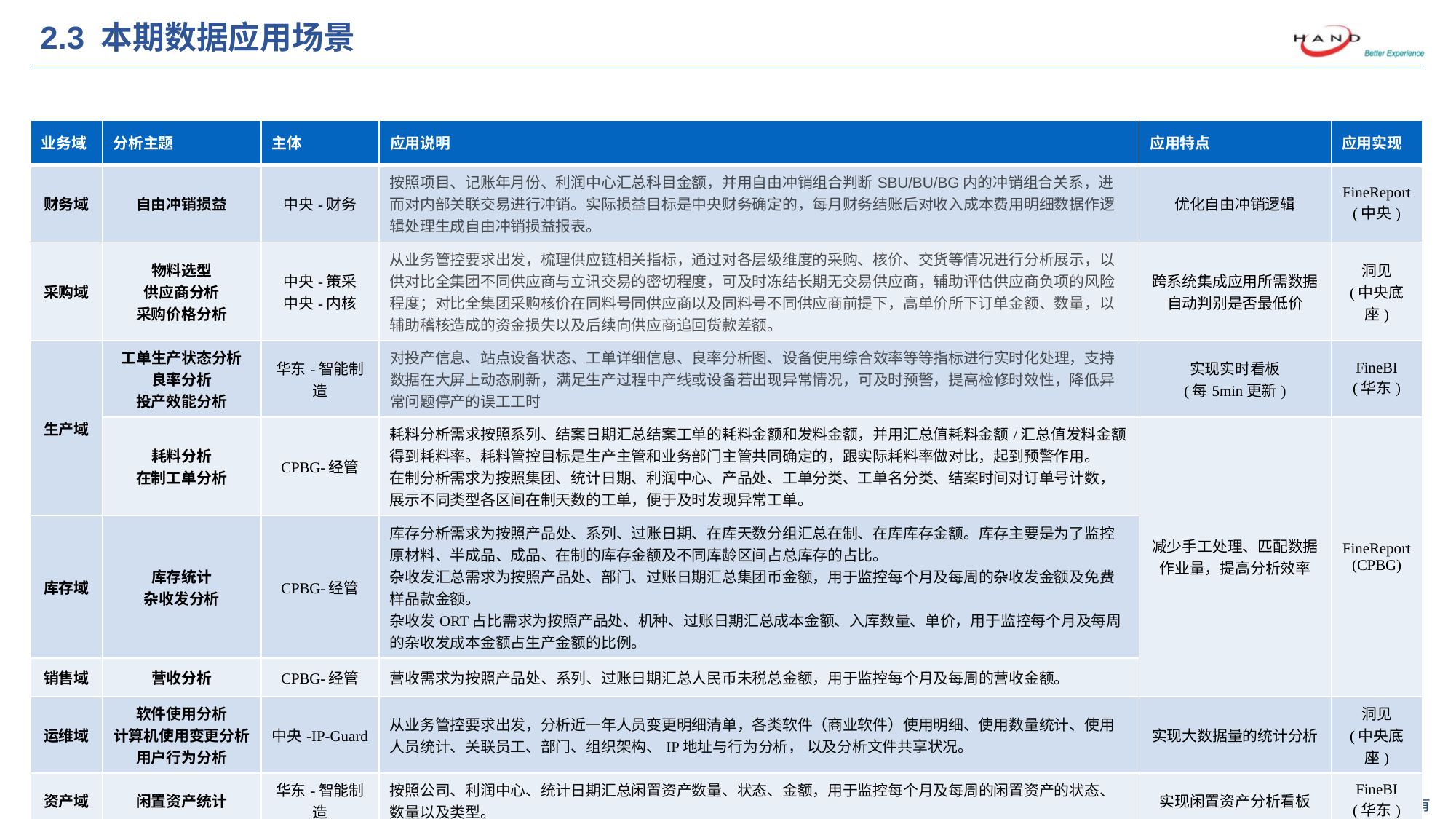

# 2.3 本期数据应用场景
| 业务域 | 分析主题 | 主体 | 应用说明 | 应用特点 | 应用实现 |
| --- | --- | --- | --- | --- | --- |
| 财务域 | 自由冲销损益 | 中央-财务 | 按照项目、记账年月份、利润中心汇总科目金额，并用自由冲销组合判断SBU/BU/BG内的冲销组合关系，进而对内部关联交易进行冲销。实际损益目标是中央财务确定的，每月财务结账后对收入成本费用明细数据作逻辑处理生成自由冲销损益报表。 | 优化自由冲销逻辑 | FineReport (中央) |
| 采购域 | 物料选型 供应商分析 采购价格分析 | 中央-策采 中央-内核 | 从业务管控要求出发，梳理供应链相关指标，通过对各层级维度的采购、核价、交货等情况进行分析展示，以供对比全集团不同供应商与立讯交易的密切程度，可及时冻结长期无交易供应商，辅助评估供应商负项的风险程度；对比全集团采购核价在同料号同供应商以及同料号不同供应商前提下，高单价所下订单金额、数量，以辅助稽核造成的资金损失以及后续向供应商追回货款差额。 | 跨系统集成应用所需数据 自动判别是否最低价 | 洞见 (中央底座) |
| 生产域 | 工单生产状态分析 良率分析 投产效能分析 | 华东-智能制造 | 对投产信息、站点设备状态、工单详细信息、良率分析图、设备使用综合效率等等指标进行实时化处理，支持数据在大屏上动态刷新，满足生产过程中产线或设备若出现异常情况，可及时预警，提高检修时效性，降低异常问题停产的误工工时 | 实现实时看板 (每5min更新) | FineBI (华东) |
|  | 耗料分析 在制工单分析 | CPBG-经管 | 耗料分析需求按照系列、结案日期汇总结案工单的耗料金额和发料金额，并用汇总值耗料金额/汇总值发料金额得到耗料率。耗料管控目标是生产主管和业务部门主管共同确定的，跟实际耗料率做对比，起到预警作用。 在制分析需求为按照集团、统计日期、利润中心、产品处、工单分类、工单名分类、结案时间对订单号计数，展示不同类型各区间在制天数的工单，便于及时发现异常工单。 | 减少手工处理、匹配数据作业量，提高分析效率 | FineReport (CPBG) |
| 库存域 | 库存统计 杂收发分析 | CPBG-经管 | 库存分析需求为按照产品处、系列、过账日期、在库天数分组汇总在制、在库库存金额。库存主要是为了监控原材料、半成品、成品、在制的库存金额及不同库龄区间占总库存的占比。 杂收发汇总需求为按照产品处、部门、过账日期汇总集团币金额，用于监控每个月及每周的杂收发金额及免费样品款金额。 杂收发ORT占比需求为按照产品处、机种、过账日期汇总成本金额、入库数量、单价，用于监控每个月及每周的杂收发成本金额占生产金额的比例。 |  |  |
| 销售域 | 营收分析 | CPBG-经管 | 营收需求为按照产品处、系列、过账日期汇总人民币未税总金额，用于监控每个月及每周的营收金额。 |  |  |
| 运维域 | 软件使用分析 计算机使用变更分析 用户行为分析 | 中央-IP-Guard | 从业务管控要求出发，分析近一年人员变更明细清单，各类软件（商业软件）使用明细、使用数量统计、使用人员统计、关联员工、部门、组织架构、IP地址与行为分析， 以及分析文件共享状况。 | 实现大数据量的统计分析 | 洞见 (中央底座) |
| 资产域 | 闲置资产统计 | 华东-智能制造 | 按照公司、利润中心、统计日期汇总闲置资产数量、状态、金额，用于监控每个月及每周的闲置资产的状态、数量以及类型。 | 实现闲置资产分析看板 | FineBI (华东) |